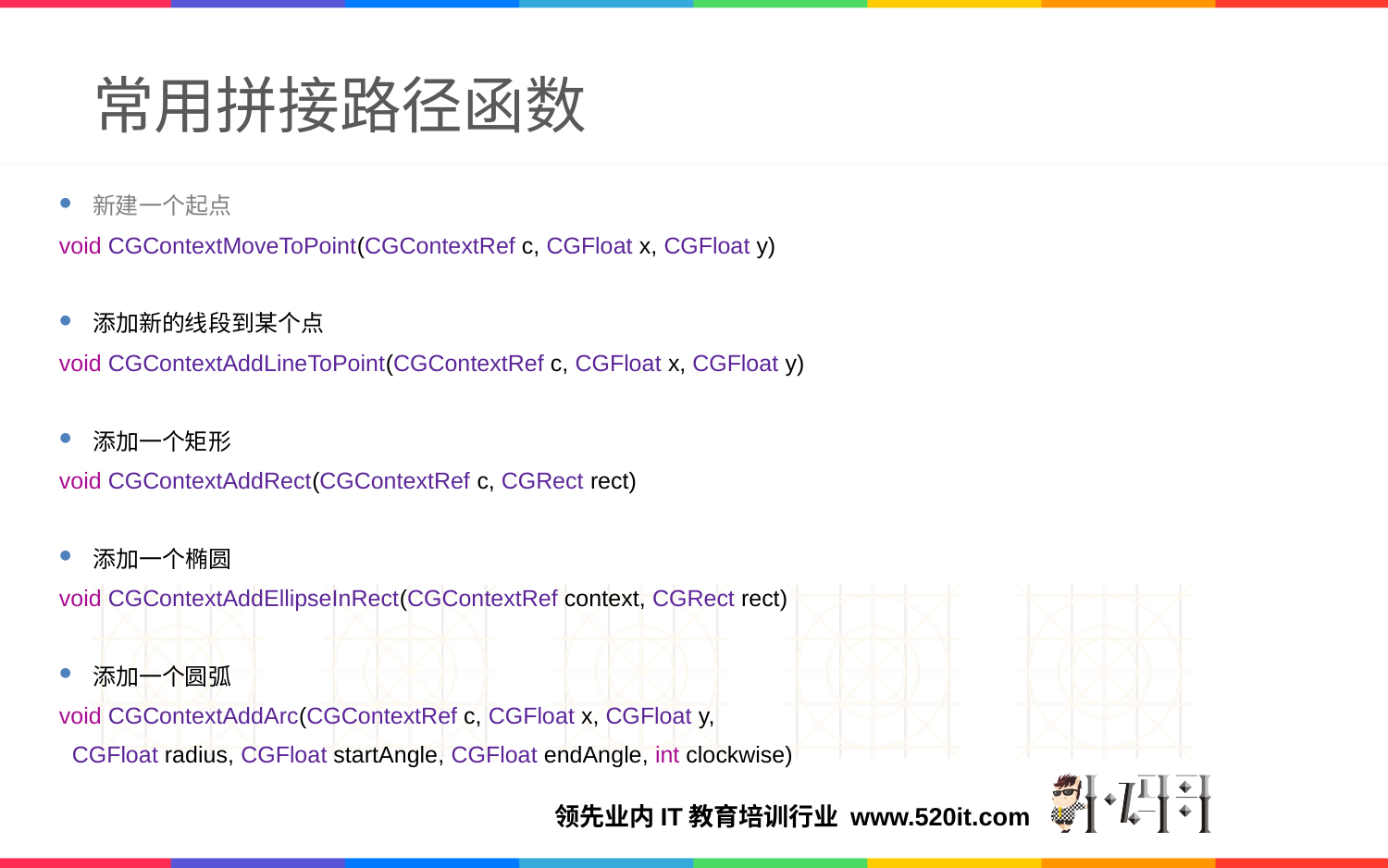

# 常用拼接路径函数
新建一个起点
void CGContextMoveToPoint(CGContextRef c, CGFloat x, CGFloat y)

添加新的线段到某个点
void CGContextAddLineToPoint(CGContextRef c, CGFloat x, CGFloat y)

添加一个矩形
void CGContextAddRect(CGContextRef c, CGRect rect)

添加一个椭圆
void CGContextAddEllipseInRect(CGContextRef context, CGRect rect)

添加一个圆弧
void CGContextAddArc(CGContextRef c, CGFloat x, CGFloat y,
  CGFloat radius, CGFloat startAngle, CGFloat endAngle, int clockwise)